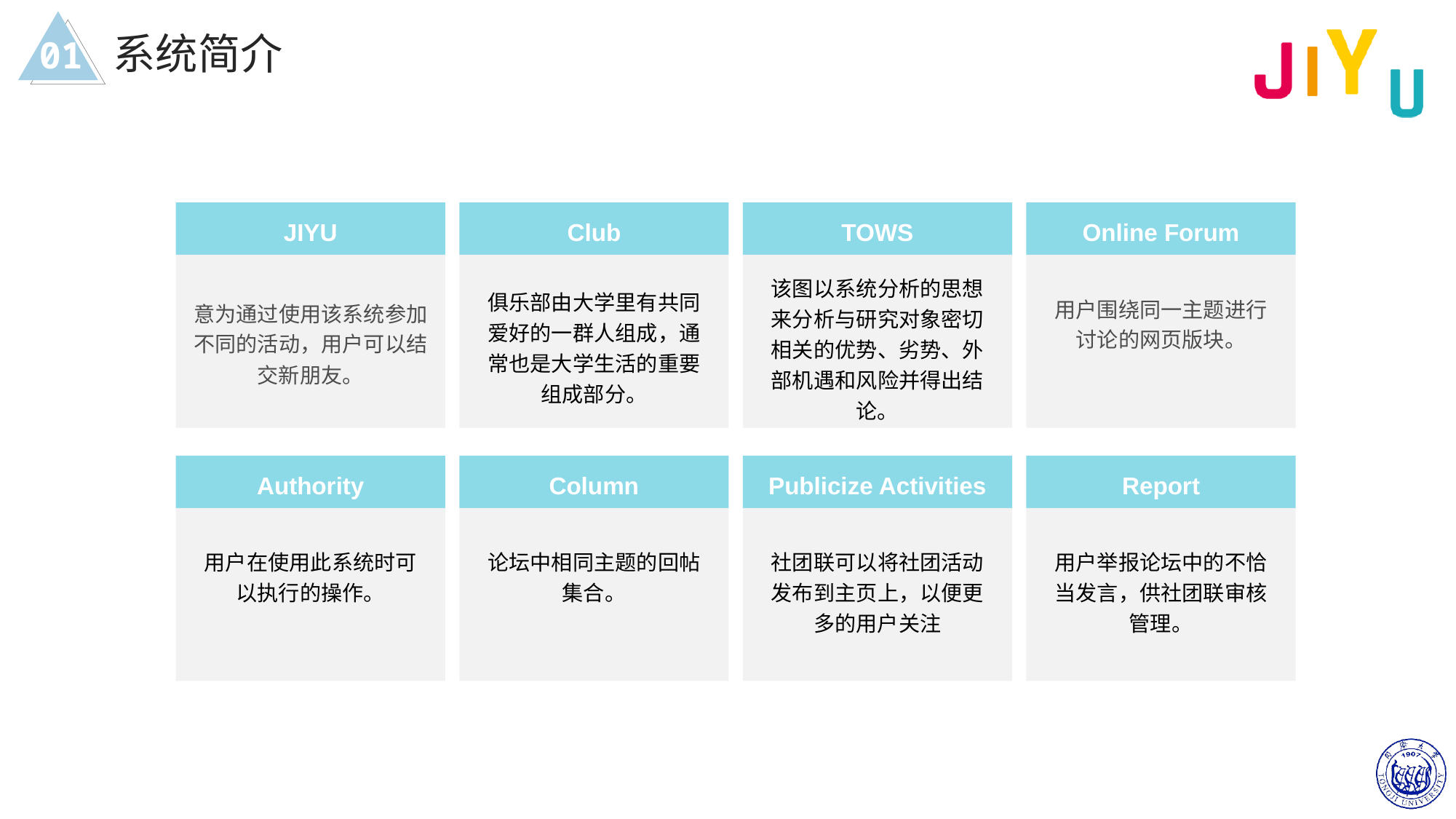

系统简介
01
JIYU
意为通过使用该系统参加不同的活动，用户可以结交新朋友。
Club

TOWS

Online Forum

该图以系统分析的思想来分析与研究对象密切相关的优势、劣势、外部机遇和风险并得出结论。
俱乐部由大学里有共同爱好的一群人组成，通常也是大学生活的重要组成部分。
用户围绕同一主题进行讨论的网页版块。
Authority

Column

Publicize Activities

Report

用户在使用此系统时可以执行的操作。
论坛中相同主题的回帖集合。
社团联可以将社团活动发布到主页上，以便更多的用户关注
用户举报论坛中的不恰当发言，供社团联审核管理。